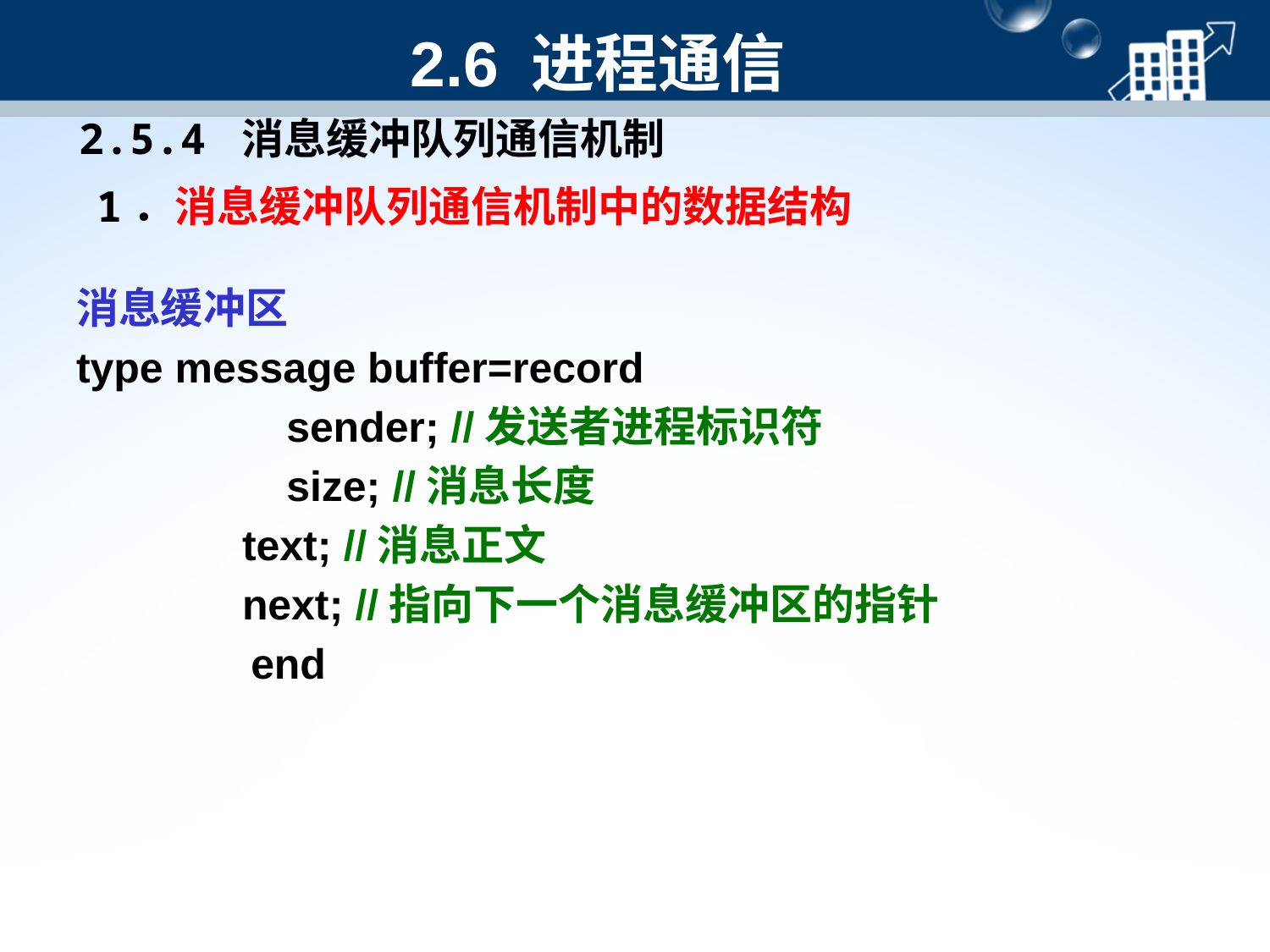

2.6 进程通信
2.5.4 消息缓冲队列通信机制
1．消息缓冲队列通信机制中的数据结构
消息缓冲区
type message buffer=record
          	   sender; //发送者进程标识符
	   	   size; //消息长度
              text; //消息正文
              next; //指向下一个消息缓冲区的指针
		end